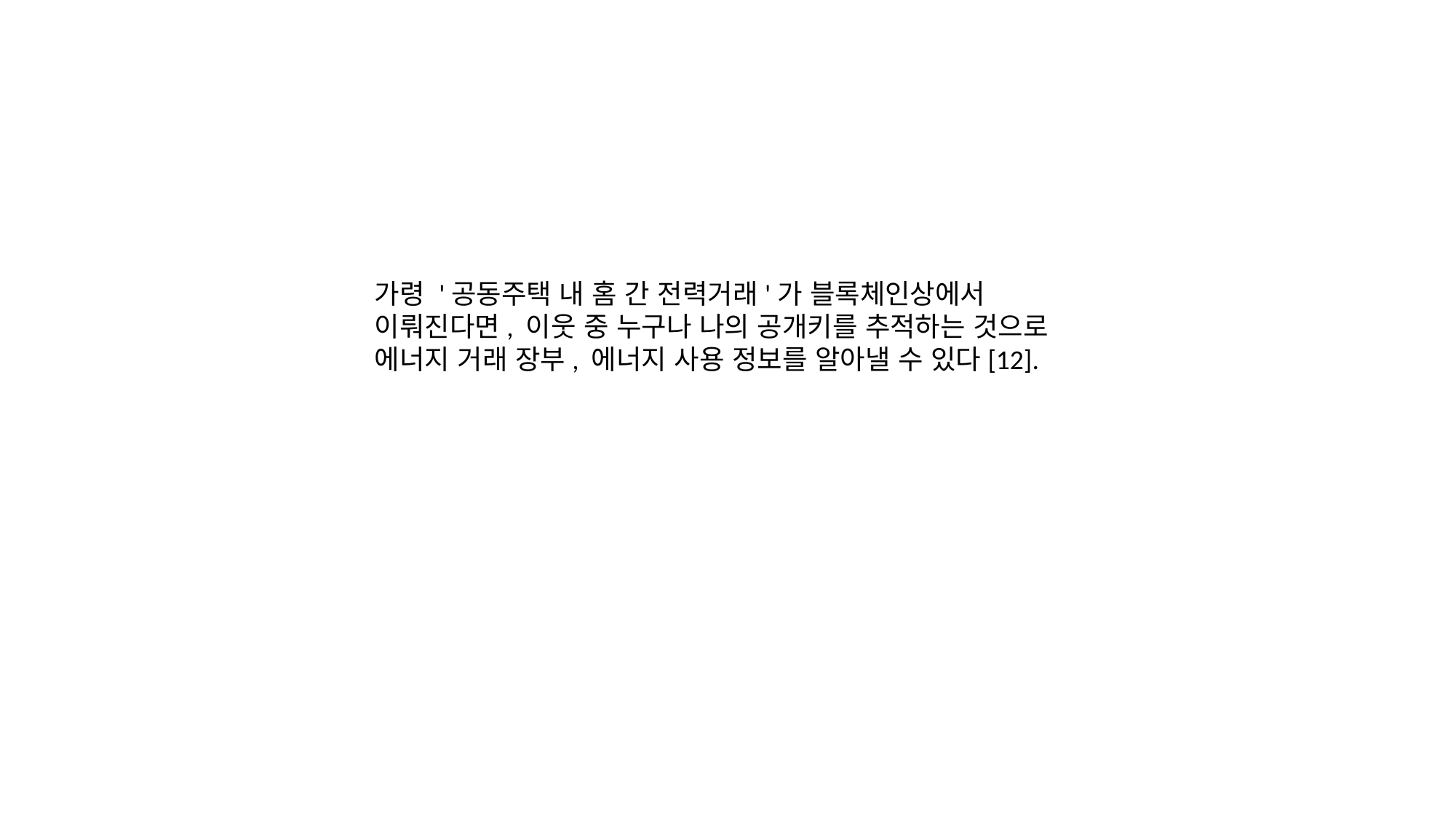

가령 '공동주택 내 홈 간 전력거래'가 블록체인상에서 이뤄진다면, 이웃 중 누구나 나의 공개키를 추적하는 것으로 에너지 거래 장부, 에너지 사용 정보를 알아낼 수 있다[12].